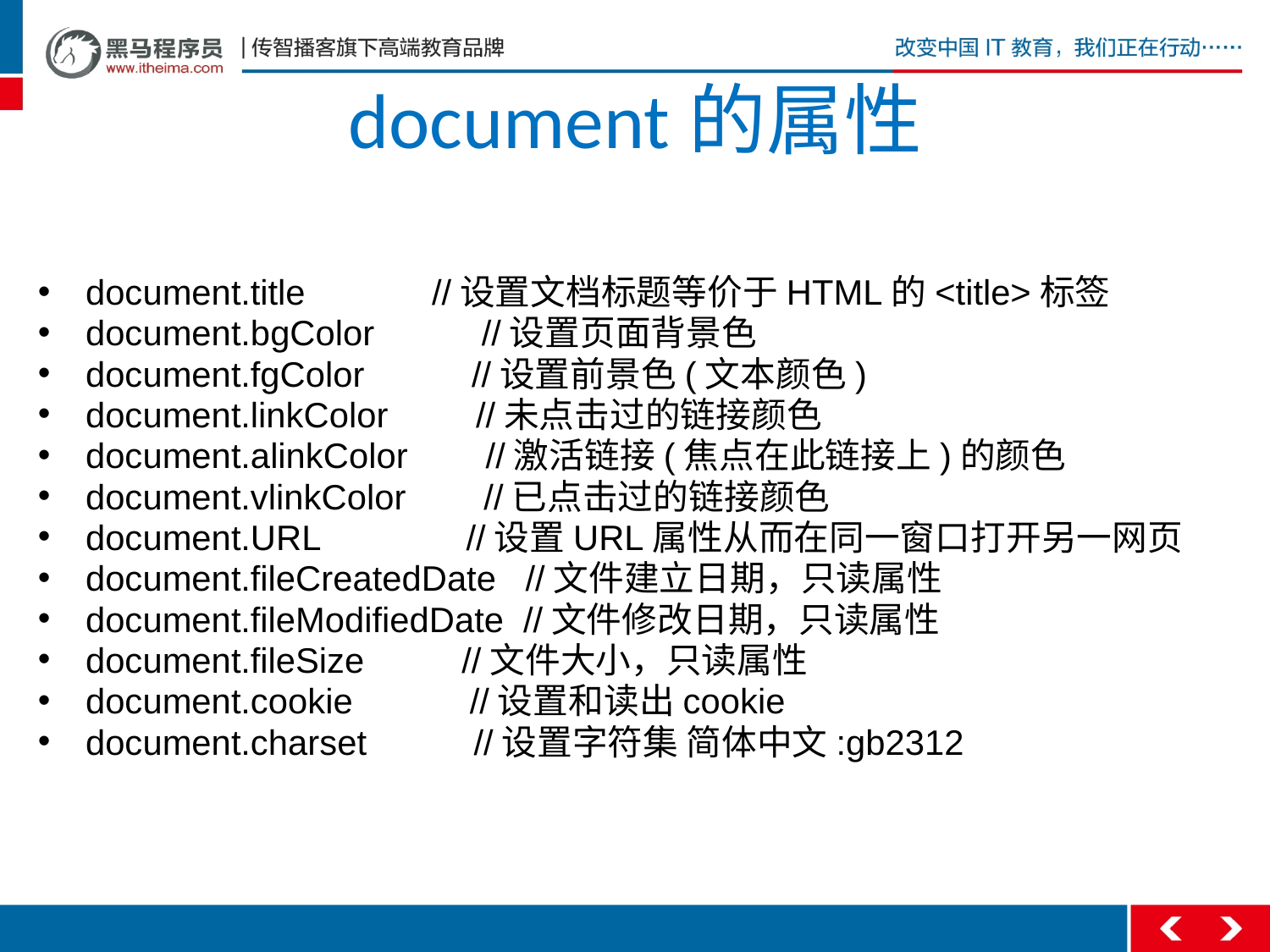

# document的属性

document.title             //设置文档标题等价于HTML的<title>标签
document.bgColor           //设置页面背景色
document.fgColor           //设置前景色(文本颜色)
document.linkColor         //未点击过的链接颜色
document.alinkColor        //激活链接(焦点在此链接上)的颜色
document.vlinkColor        //已点击过的链接颜色
document.URL               //设置URL属性从而在同一窗口打开另一网页
document.fileCreatedDate   //文件建立日期，只读属性
document.fileModifiedDate  //文件修改日期，只读属性
document.fileSize          //文件大小，只读属性
document.cookie            //设置和读出cookie
document.charset           //设置字符集 简体中文:gb2312